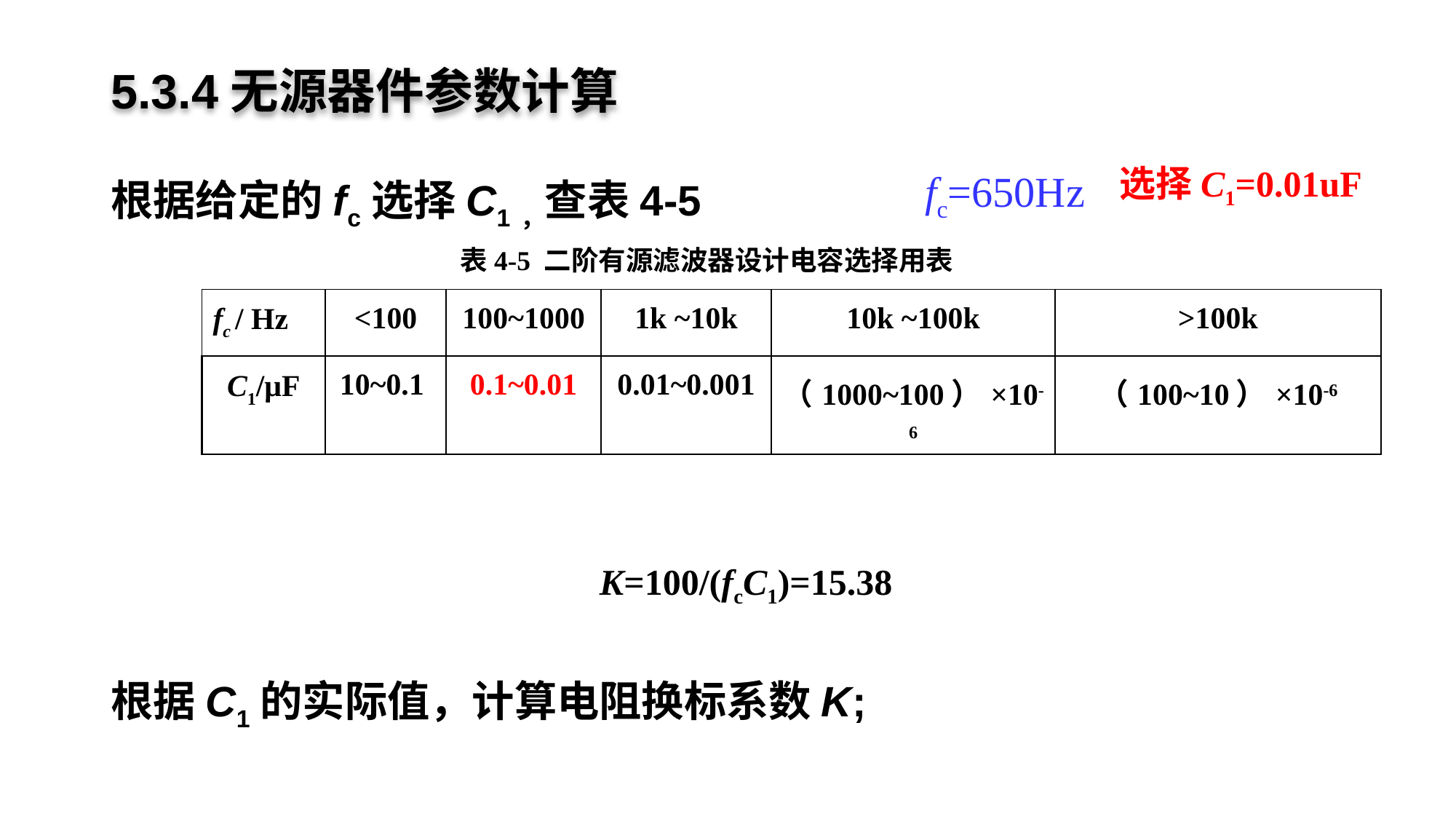

# 5.3.4无源器件参数计算
根据给定的fc选择C1，查表4-5

根据C1的实际值，计算电阻换标系数K;
选择C1=0.01uF
fc=650Hz
表4-5 二阶有源滤波器设计电容选择用表
| fc / Hz | <100 | 100~1000 | 1k ~10k | 10k ~100k | >100k |
| --- | --- | --- | --- | --- | --- |
| C1/μF | 10~0.1 | 0.1~0.01 | 0.01~0.001 | （1000~100）×10-6 | （100~10）×10-6 |
K=100/(fcC1)=15.38